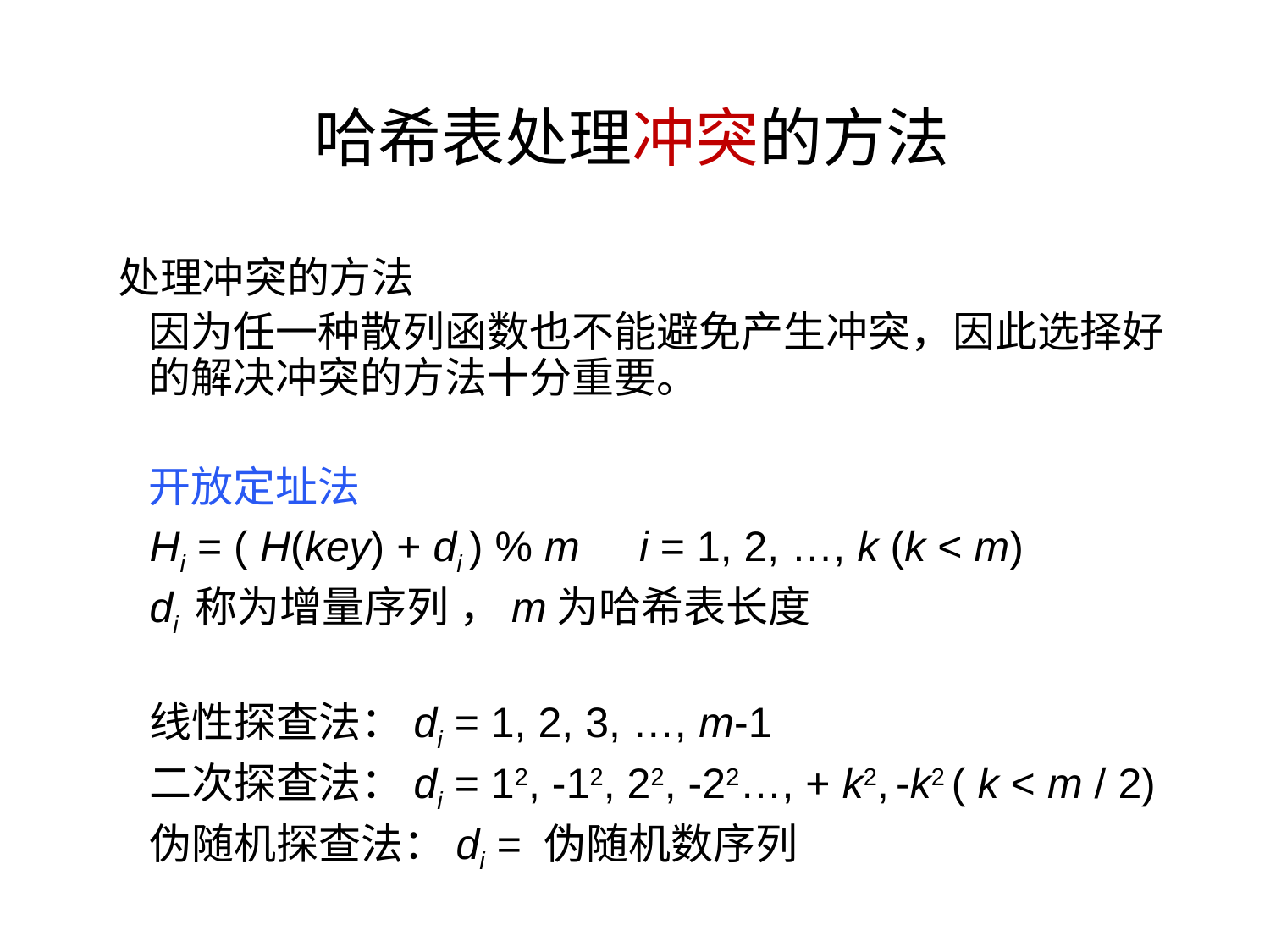

哈希表处理冲突的方法
处理冲突的方法
因为任一种散列函数也不能避免产生冲突，因此选择好的解决冲突的方法十分重要。

开放定址法
Hi = ( H(key) + di ) % m     i = 1, 2, …, k (k < m)
di 称为增量序列 ，m为哈希表长度

线性探查法：di = 1, 2, 3, …, m-1
二次探查法：di = 12, -12, 22, -22…, + k2, -k2 ( k < m / 2)
伪随机探查法：di = 伪随机数序列